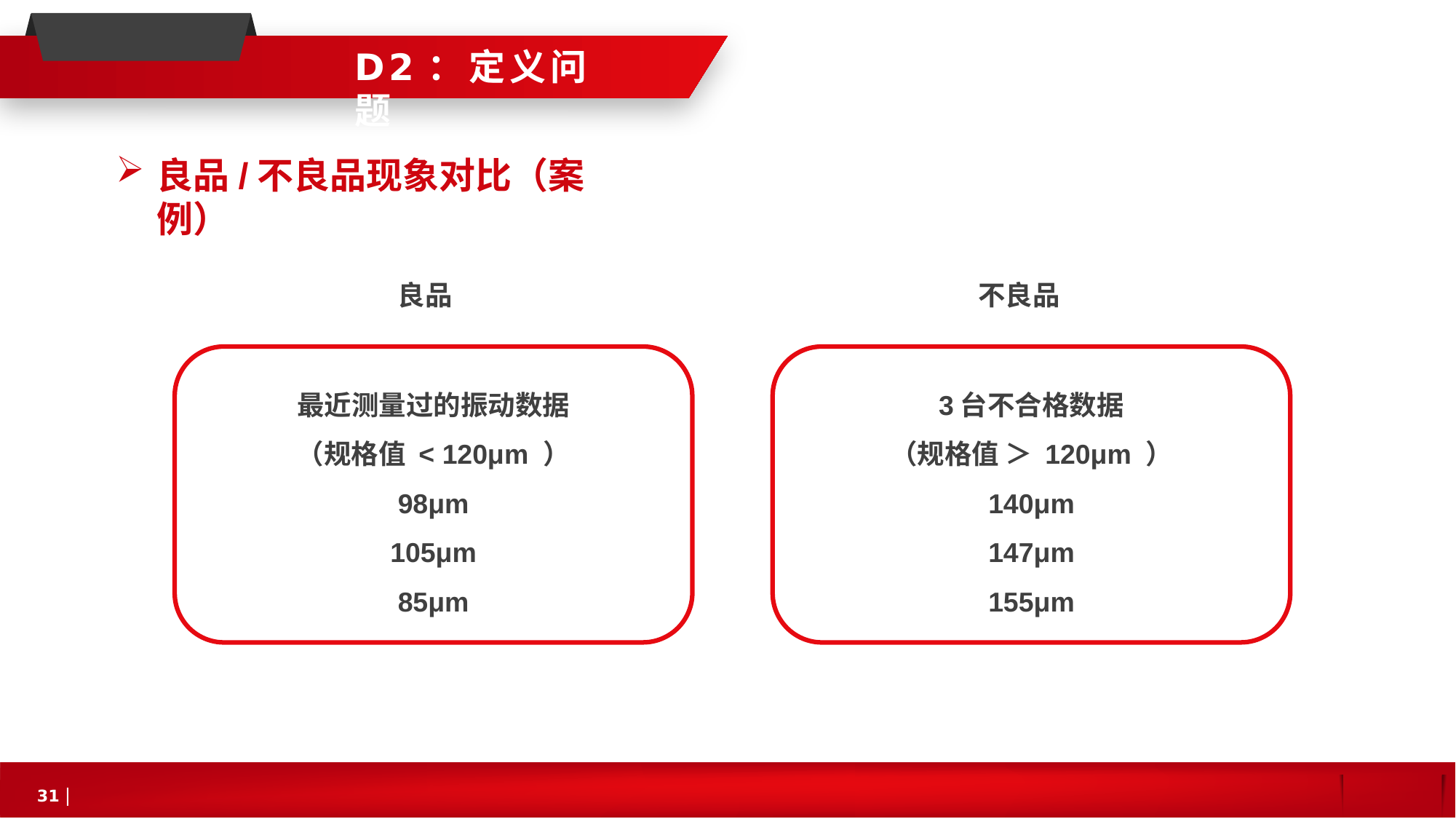

D2：定义问题
良品/不良品现象对比（案例）
良品
不良品
最近测量过的振动数据
（规格值 < 120μm ）
98μm
105μm
85μm
3台不合格数据
（规格值 ＞ 120μm ）
140μm
147μm
155μm